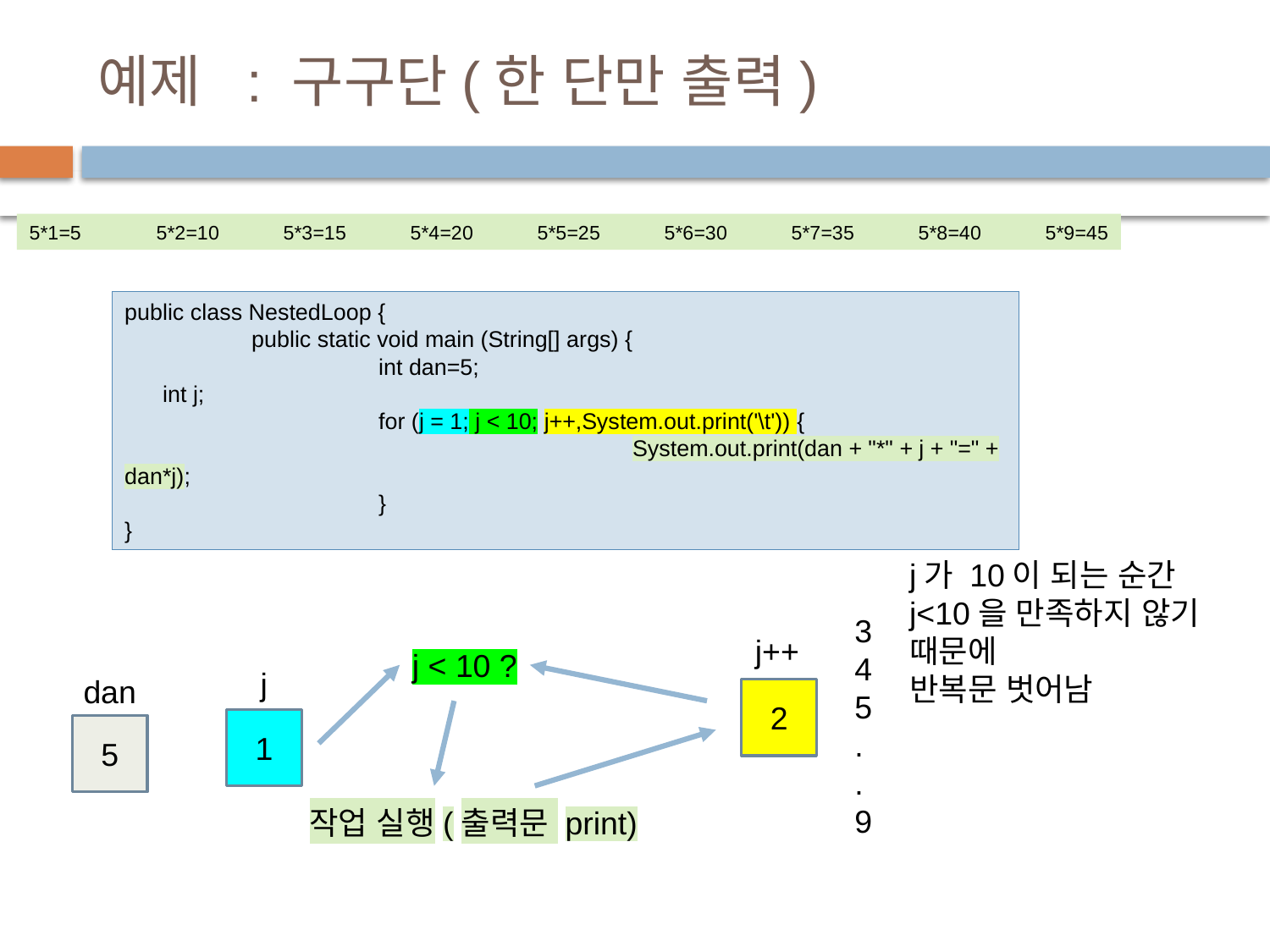

# 예제  : 구구단(한 단만 출력)
5*1=5	5*2=10	5*3=15	5*4=20	5*5=25	5*6=30	5*7=35	5*8=40	5*9=45
public class NestedLoop {
	public static void main (String[] args) {
		int dan=5;
      int j;
		for (j = 1; j < 10; j++,System.out.print('\t')) {
				System.out.print(dan + "*" + j + "=" + dan*j);
		}
}
j가 10이 되는 순간
j<10을 만족하지 않기 때문에
반복문 벗어남
3
4
5
.
.
9
j++

2
j < 10 ?
j
1
dan
5
작업 실행(출력문 print)